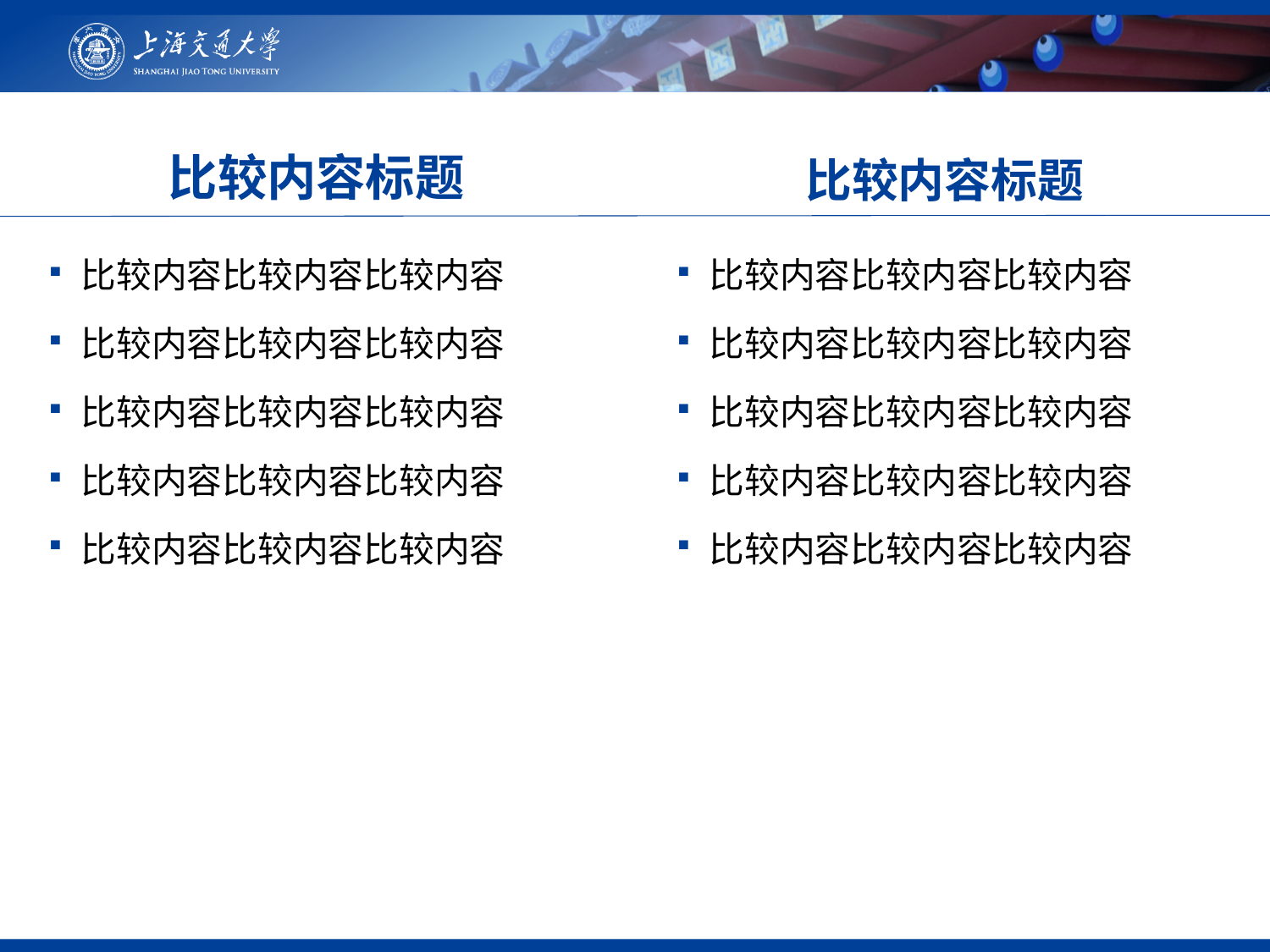

38
比较内容标题
# 比较内容标题
比较内容比较内容比较内容
比较内容比较内容比较内容
比较内容比较内容比较内容
比较内容比较内容比较内容
比较内容比较内容比较内容
比较内容比较内容比较内容
比较内容比较内容比较内容
比较内容比较内容比较内容
比较内容比较内容比较内容
比较内容比较内容比较内容